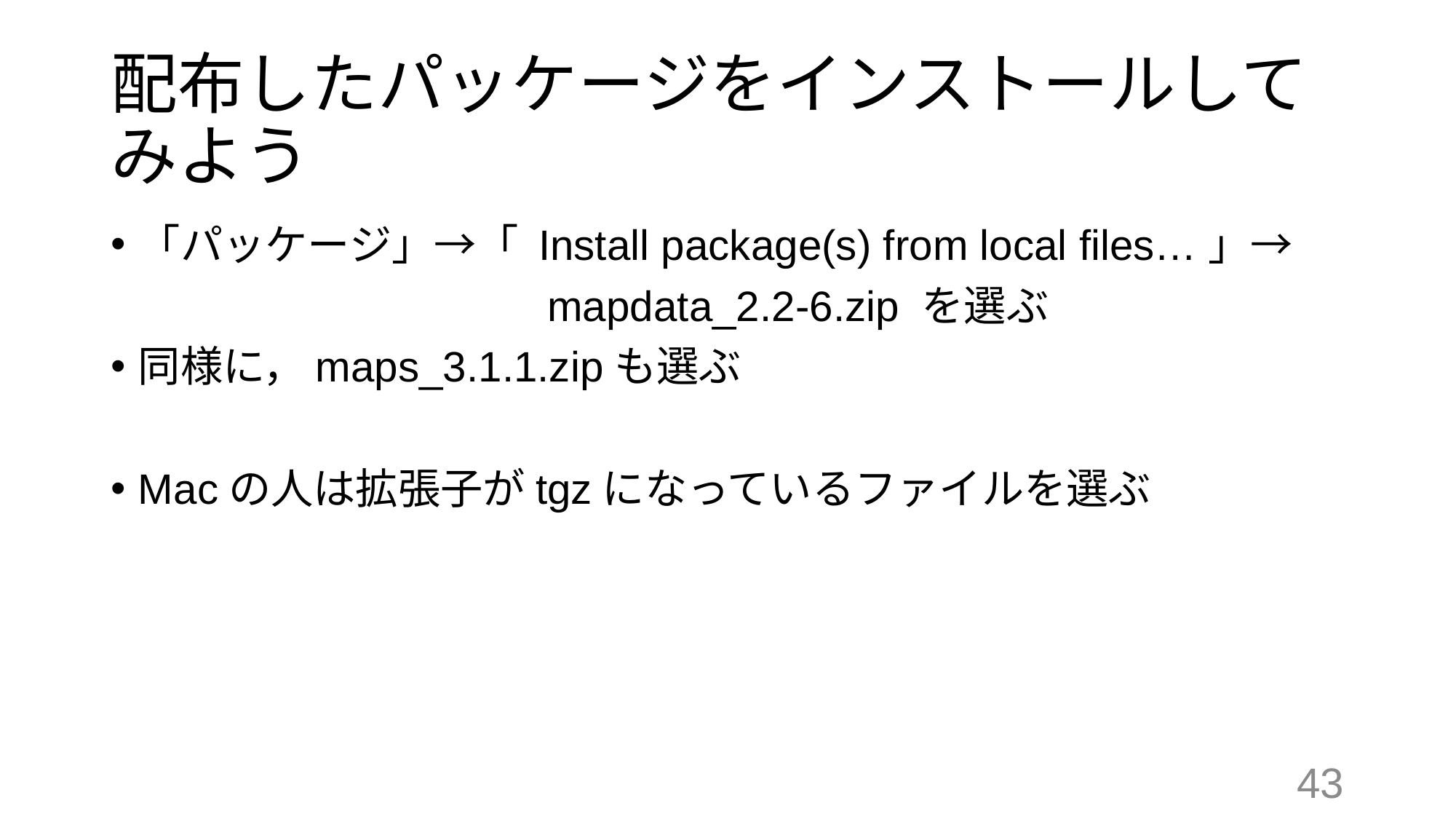

# 配布したパッケージをインストールしてみよう
「パッケージ」→「 Install package(s) from local files…」→
				mapdata_2.2-6.zip を選ぶ
同様に，maps_3.1.1.zipも選ぶ

Macの人は拡張子がtgzになっているファイルを選ぶ
43